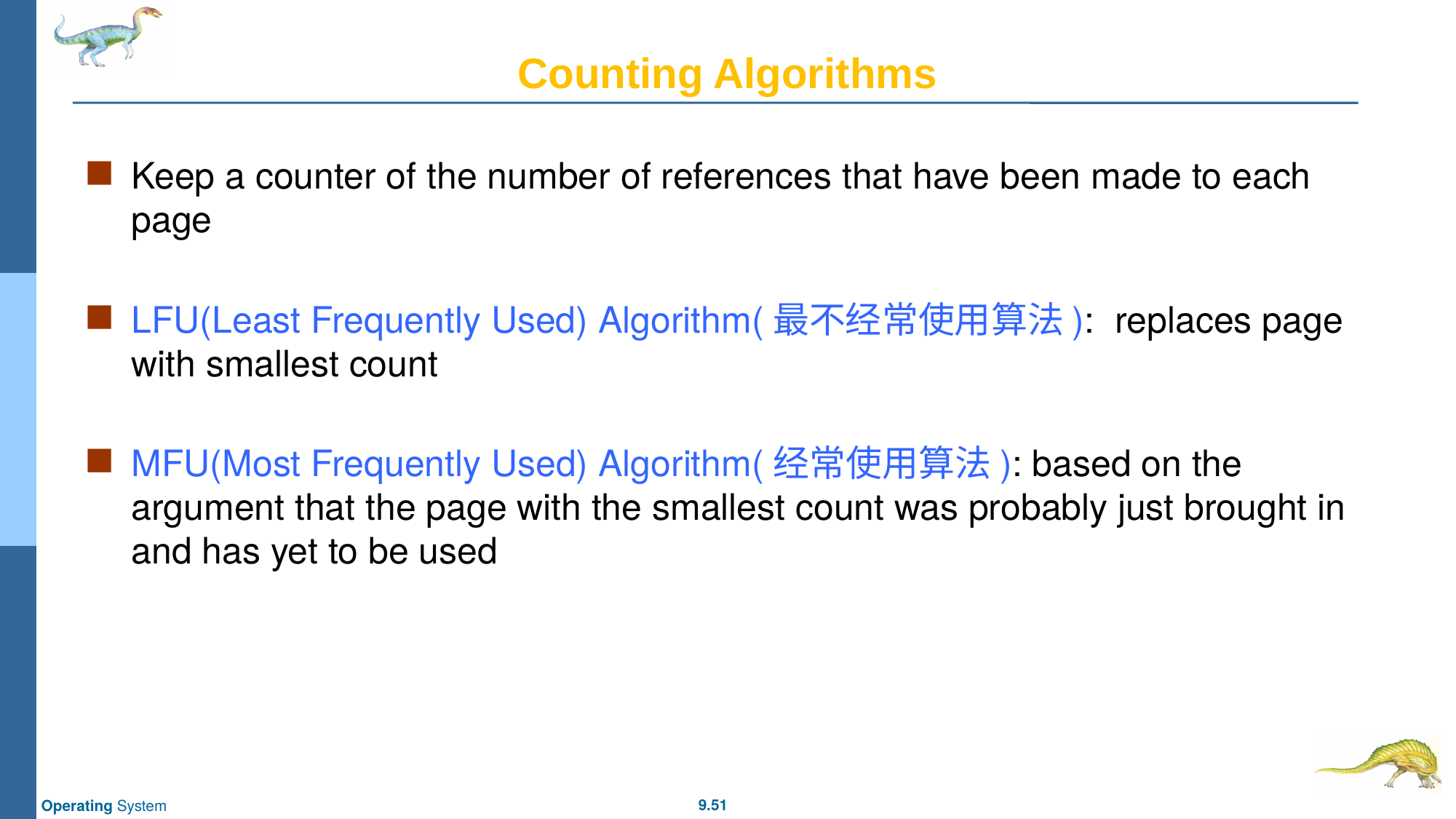

# Counting Algorithms
Keep a counter of the number of references that have been made to each page
LFU(Least Frequently Used) Algorithm(最不经常使用算法):  replaces page with smallest count
MFU(Most Frequently Used) Algorithm(经常使用算法): based on the argument that the page with the smallest count was probably just brought in and has yet to be used